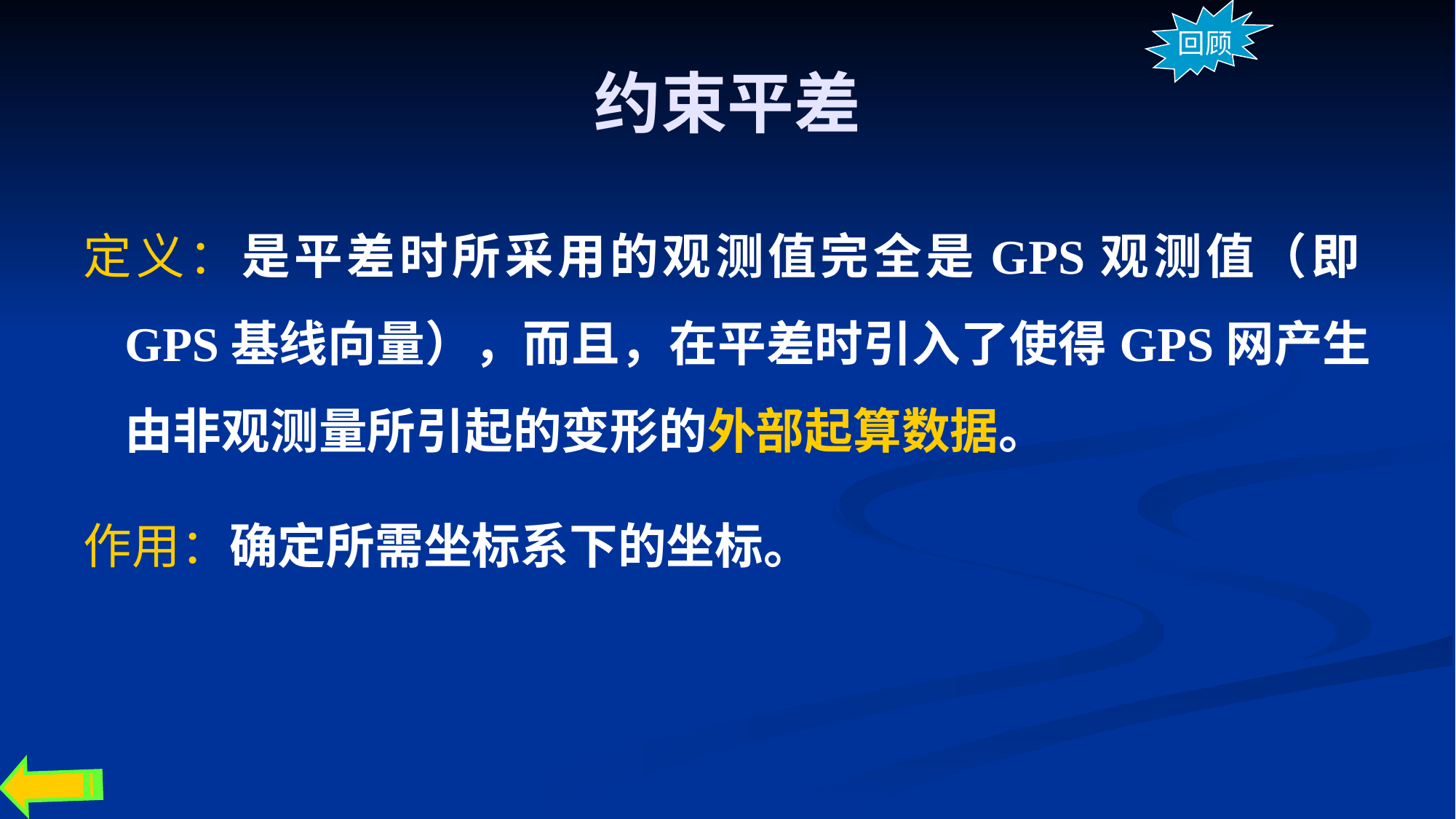

回顾
# 约束平差
定义：是平差时所采用的观测值完全是GPS观测值（即GPS基线向量），而且，在平差时引入了使得GPS网产生由非观测量所引起的变形的外部起算数据。
作用：确定所需坐标系下的坐标。